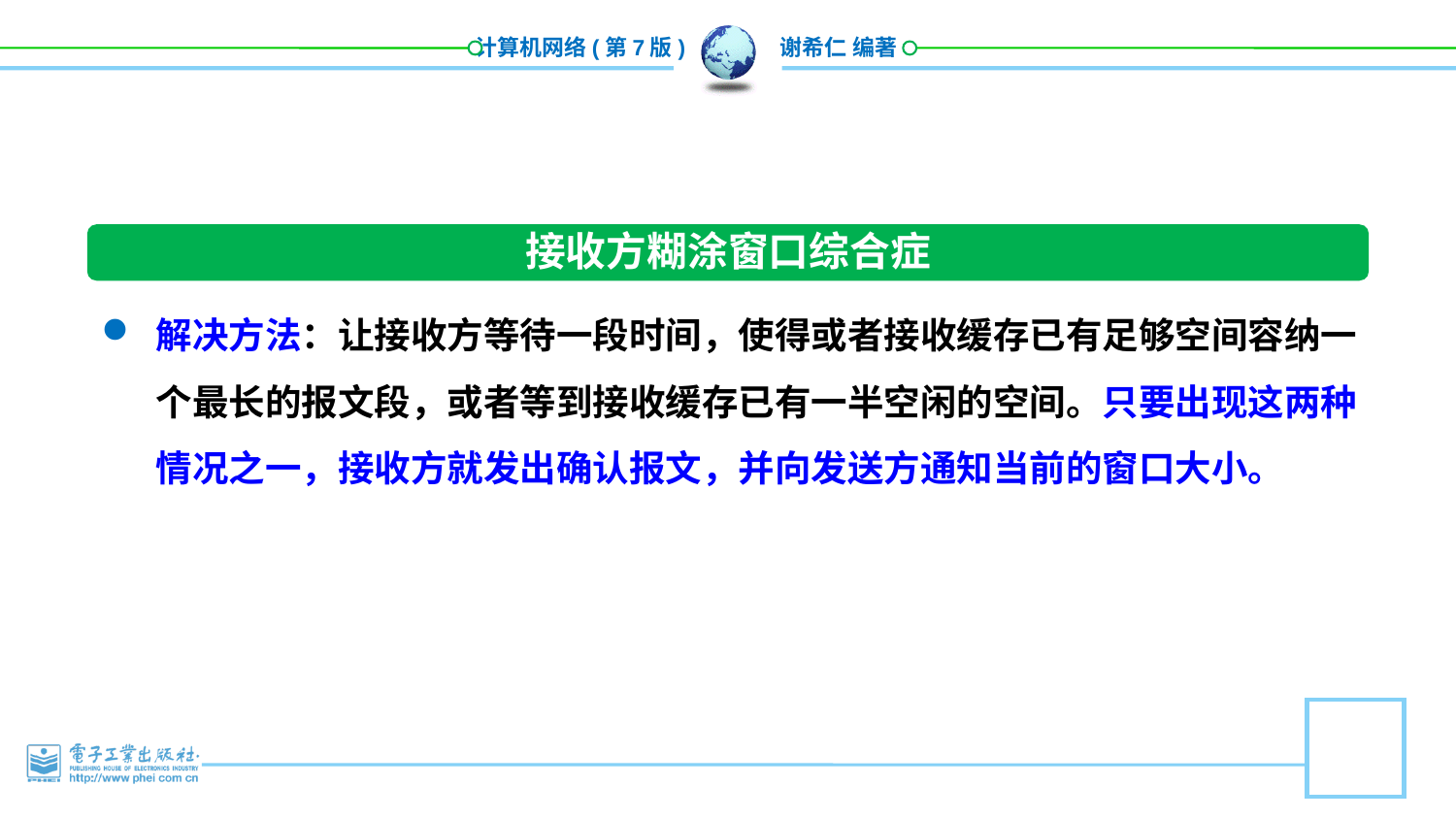

接收方糊涂窗口综合症

解决方法：让接收方等待一段时间，使得或者接收缓存已有足够空间容纳一个最长的报文段，或者等到接收缓存已有一半空闲的空间。只要出现这两种情况之一，接收方就发出确认报文，并向发送方通知当前的窗口大小。